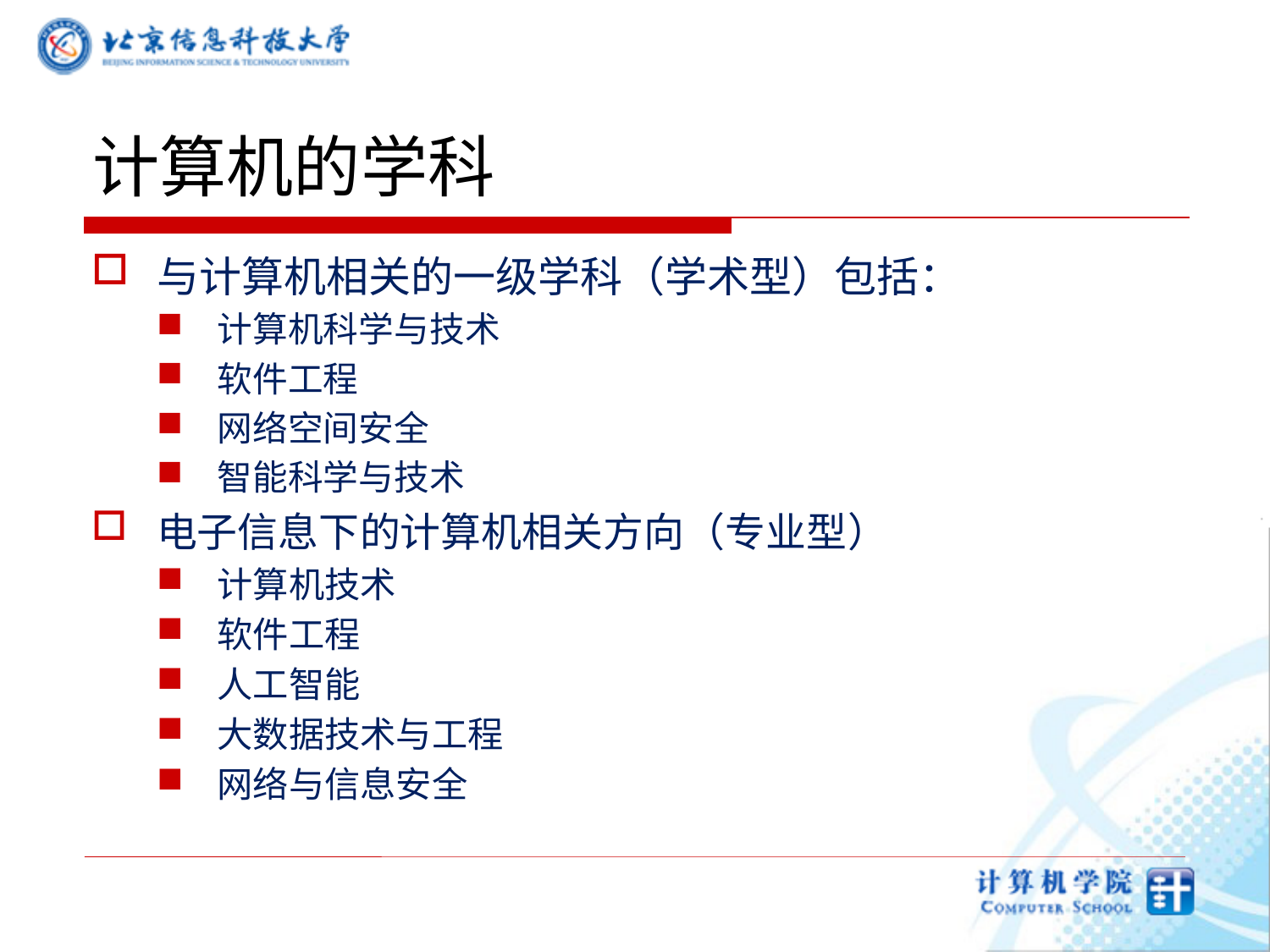

# 计算机的学科
与计算机相关的一级学科（学术型）包括：
计算机科学与技术
软件工程
网络空间安全
智能科学与技术
电子信息下的计算机相关方向（专业型）
计算机技术
软件工程
人工智能
大数据技术与工程
网络与信息安全